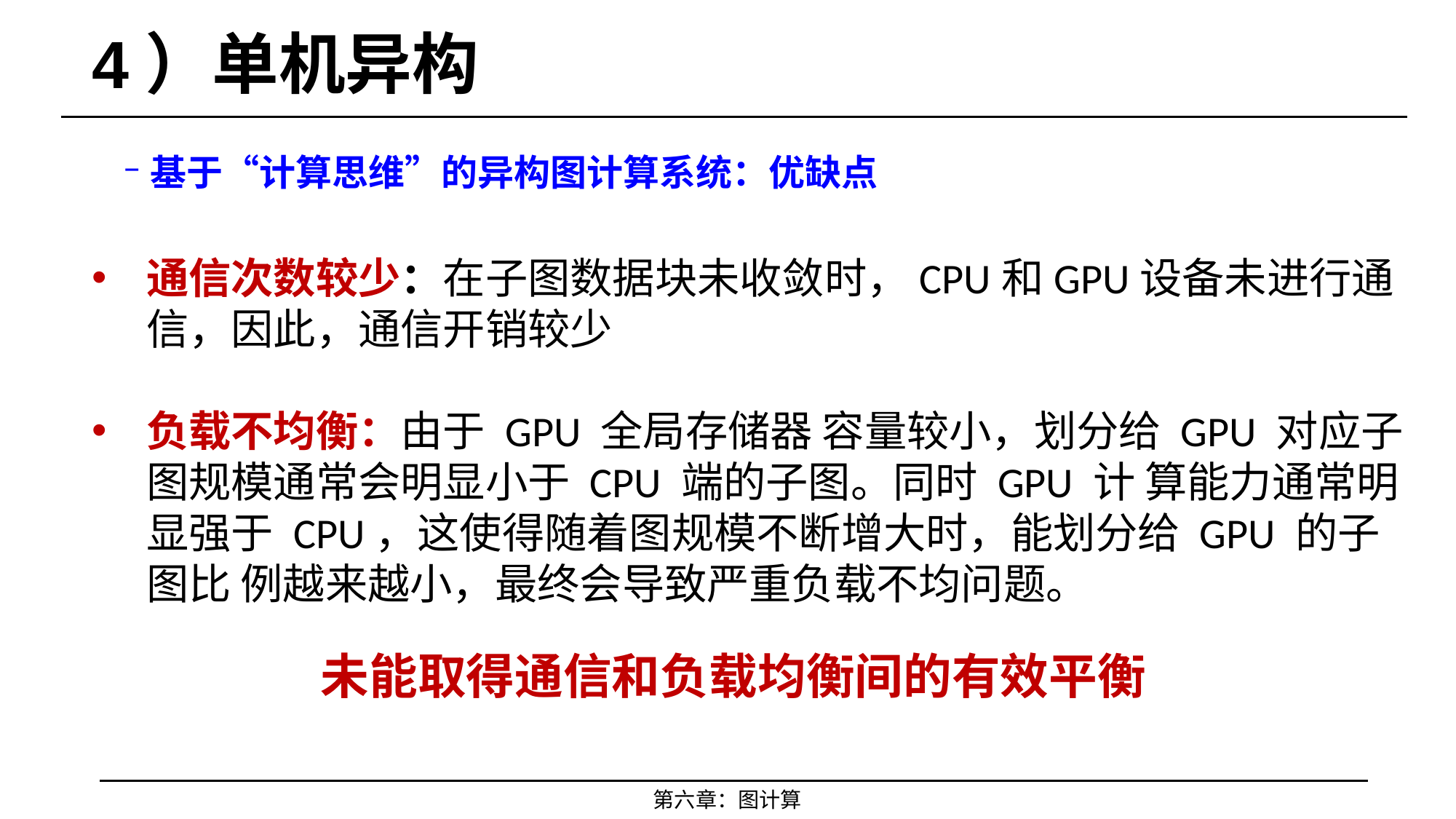

# 4）单机异构
基于“计算思维”的异构图计算系统：优缺点
通信次数较少：在子图数据块未收敛时，CPU和GPU设备未进行通信，因此，通信开销较少

负载不均衡：由于 GPU 全局存储器 容量较小，划分给 GPU 对应子图规模通常会明显小于 CPU 端的子图。同时 GPU 计 算能力通常明显强于 CPU，这使得随着图规模不断增大时，能划分给 GPU 的子图比 例越来越小，最终会导致严重负载不均问题。

未能取得通信和负载均衡间的有效平衡